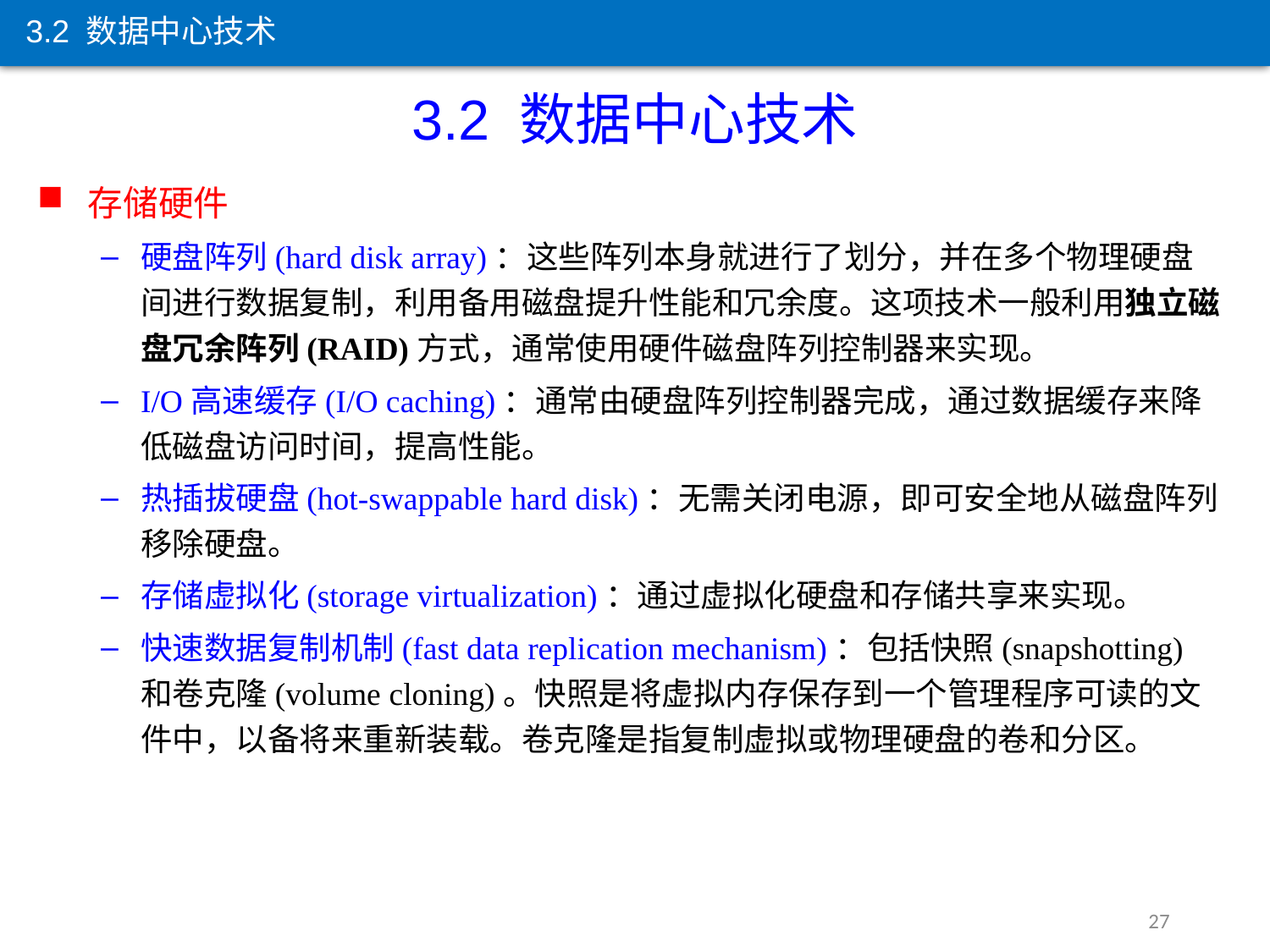

3.2 数据中心技术
3.2 数据中心技术
存储硬件
硬盘阵列(hard disk array)：这些阵列本身就进行了划分，并在多个物理硬盘间进行数据复制，利用备用磁盘提升性能和冗余度。这项技术一般利用独立磁盘冗余阵列(RAID)方式，通常使用硬件磁盘阵列控制器来实现。
I/O高速缓存(I/O caching)：通常由硬盘阵列控制器完成，通过数据缓存来降低磁盘访问时间，提高性能。
热插拔硬盘(hot-swappable hard disk)：无需关闭电源，即可安全地从磁盘阵列移除硬盘。
存储虚拟化(storage virtualization)：通过虚拟化硬盘和存储共享来实现。
快速数据复制机制(fast data replication mechanism)：包括快照(snapshotting)和卷克隆(volume cloning)。快照是将虚拟内存保存到一个管理程序可读的文件中，以备将来重新装载。卷克隆是指复制虚拟或物理硬盘的卷和分区。
27